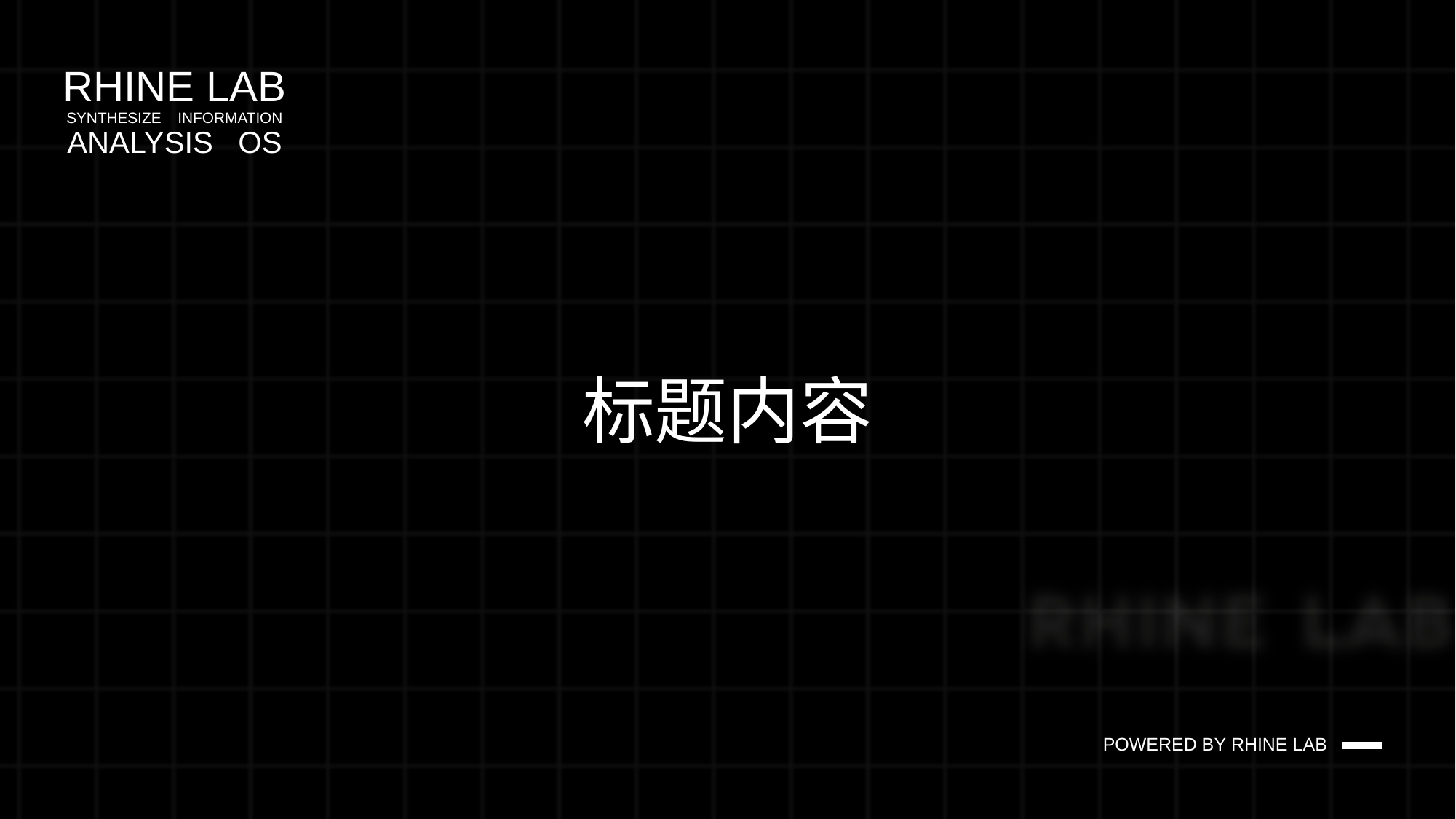

# RHINE LAB SYNTHESIZE    INFORMATION ANALYSIS   OS
rhodeskesi
标题内容
若单标题请居中
若标题与图则左右分布
POWERED BY RHINE LAB